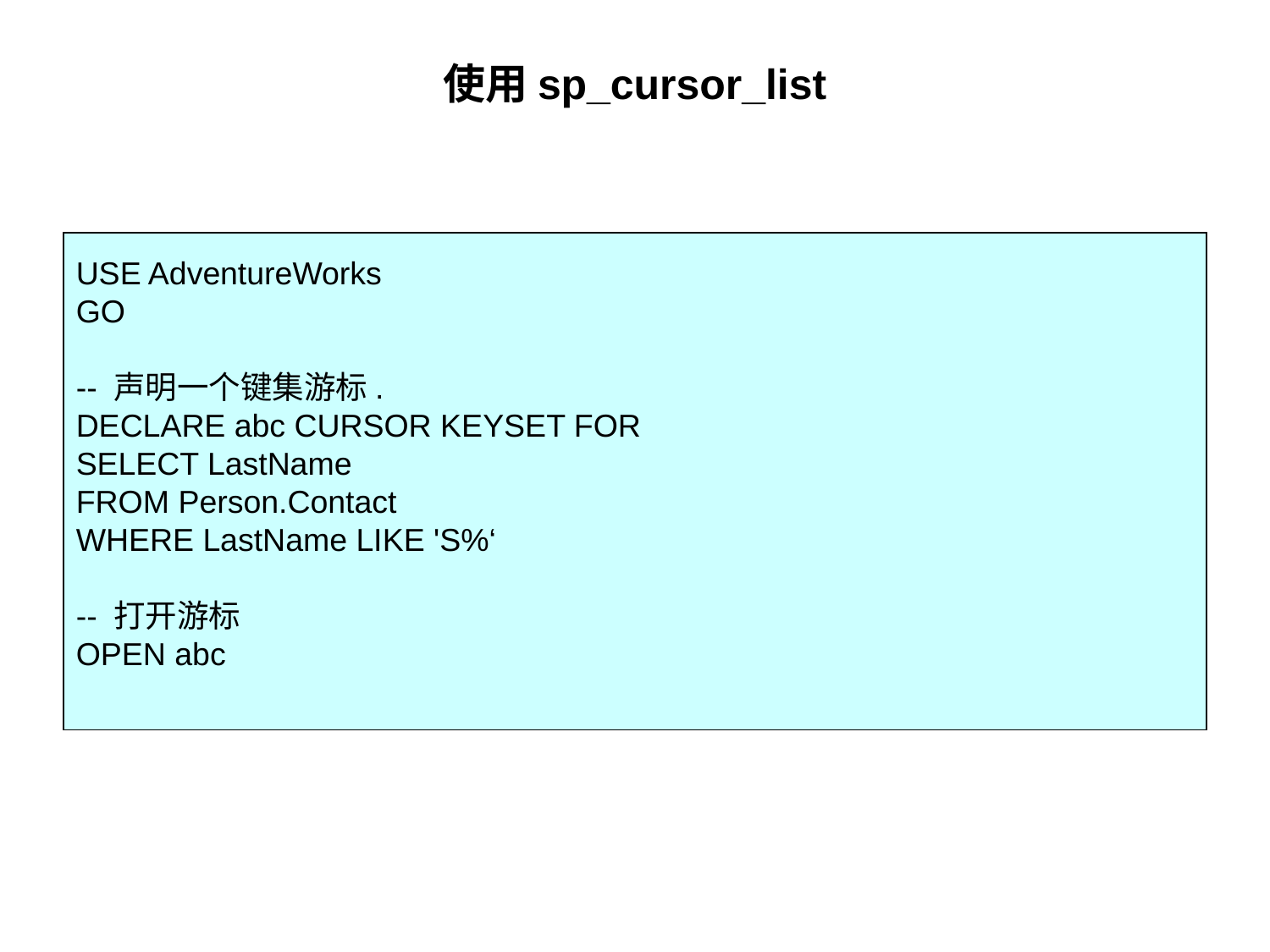

# 使用sp_cursor_list

USE AdventureWorks
GO

-- 声明一个键集游标.
DECLARE abc CURSOR KEYSET FOR
SELECT LastName
FROM Person.Contact
WHERE LastName LIKE 'S%‘

-- 打开游标
OPEN abc